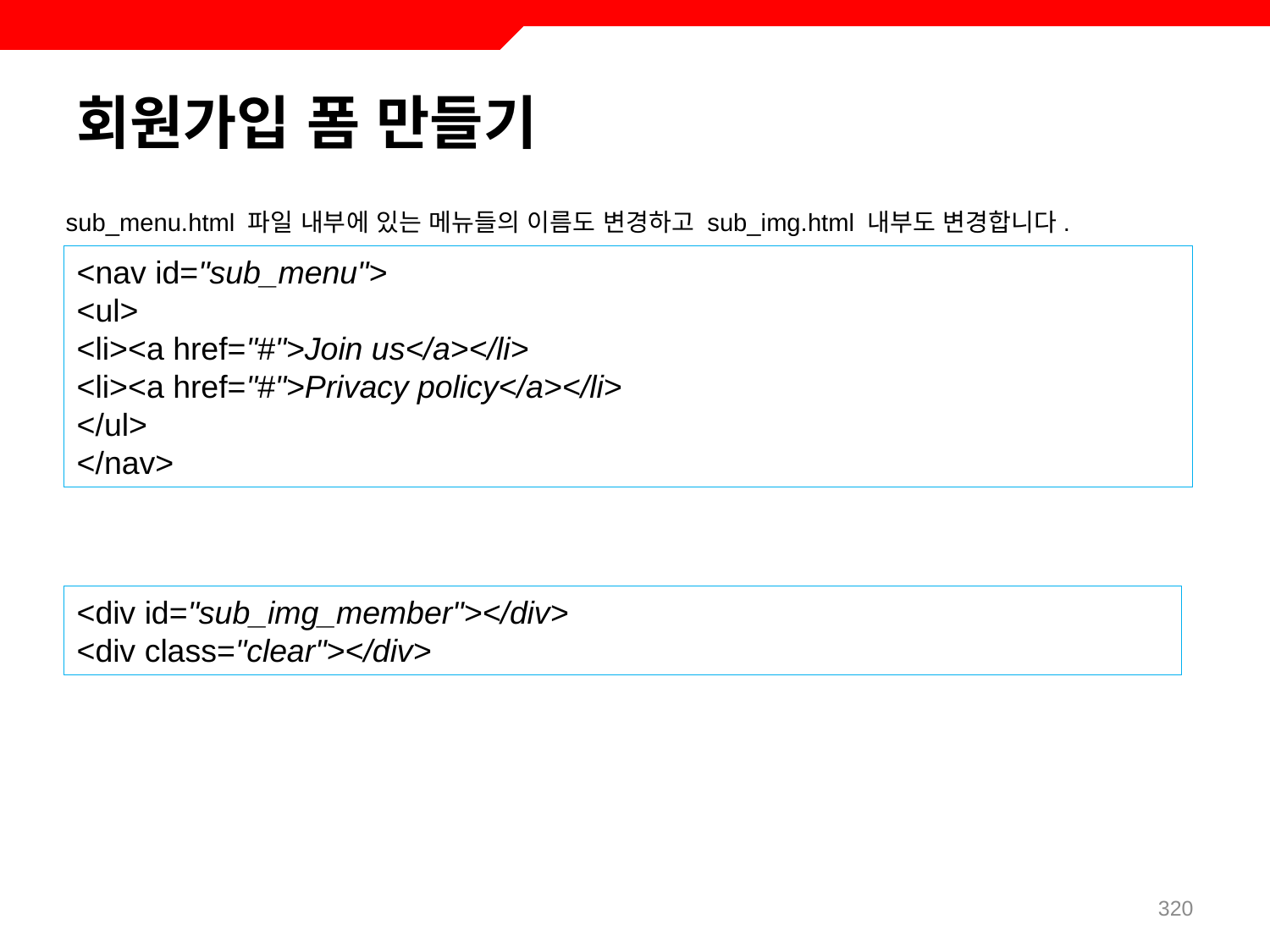

# 회원가입 폼 만들기
sub_menu.html 파일 내부에 있는 메뉴들의 이름도 변경하고 sub_img.html 내부도 변경합니다.

<nav id="sub_menu">
<ul>
<li><a href="#">Join us</a></li>
<li><a href="#">Privacy policy</a></li>
</ul>
</nav>
<div id="sub_img_member"></div>
<div class="clear"></div>
320